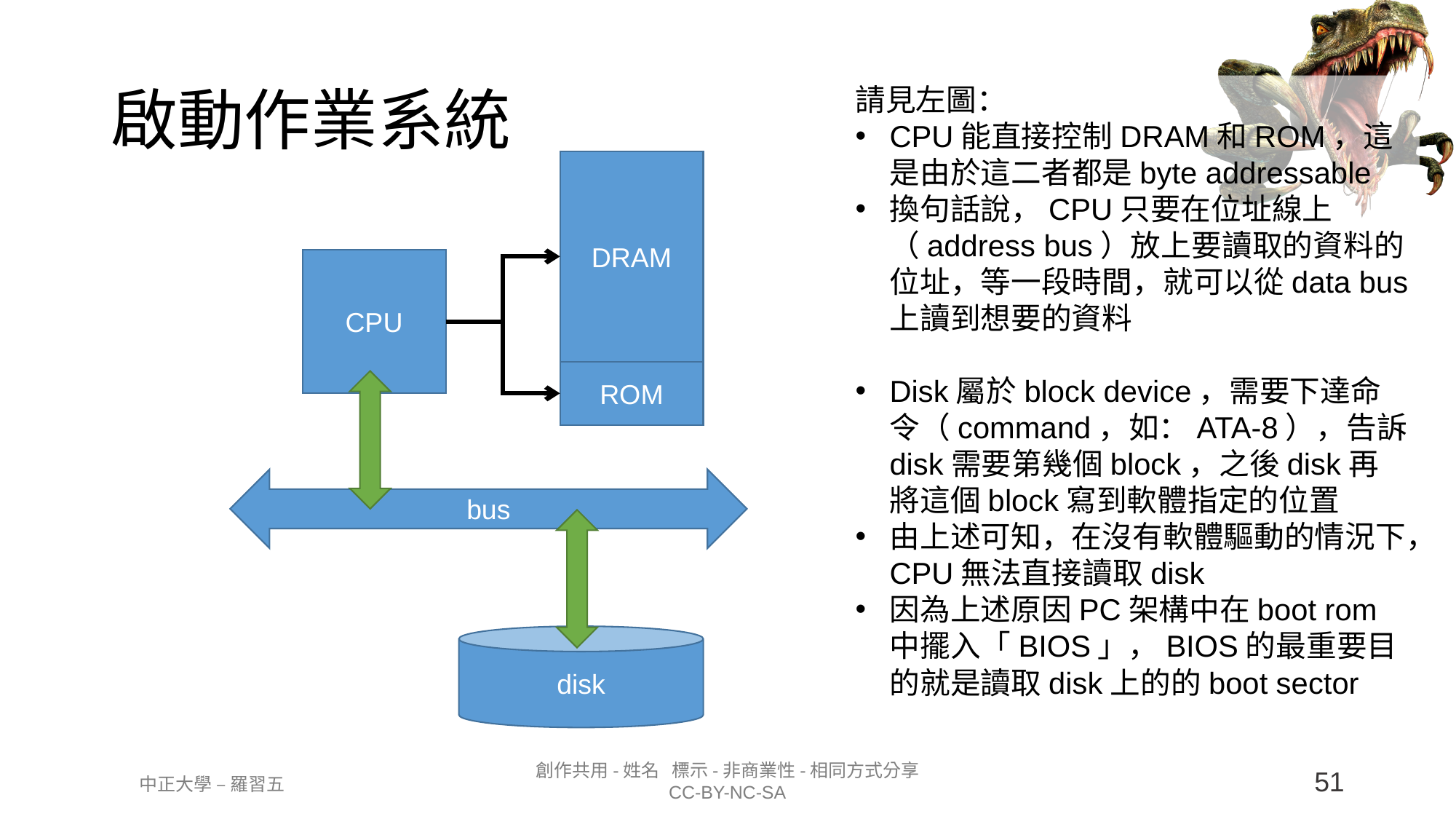

# 啟動作業系統
請見左圖：
CPU能直接控制DRAM和ROM，這是由於這二者都是byte addressable
換句話說，CPU只要在位址線上（address bus）放上要讀取的資料的位址，等一段時間，就可以從data bus上讀到想要的資料

Disk屬於block device，需要下達命令（command，如：ATA-8），告訴disk需要第幾個block，之後disk再將這個block寫到軟體指定的位置
由上述可知，在沒有軟體驅動的情況下，CPU無法直接讀取disk
因為上述原因PC架構中在boot rom中擺入「BIOS」，BIOS的最重要目的就是讀取disk上的的boot sector
DRAM
CPU
ROM

bus

disk